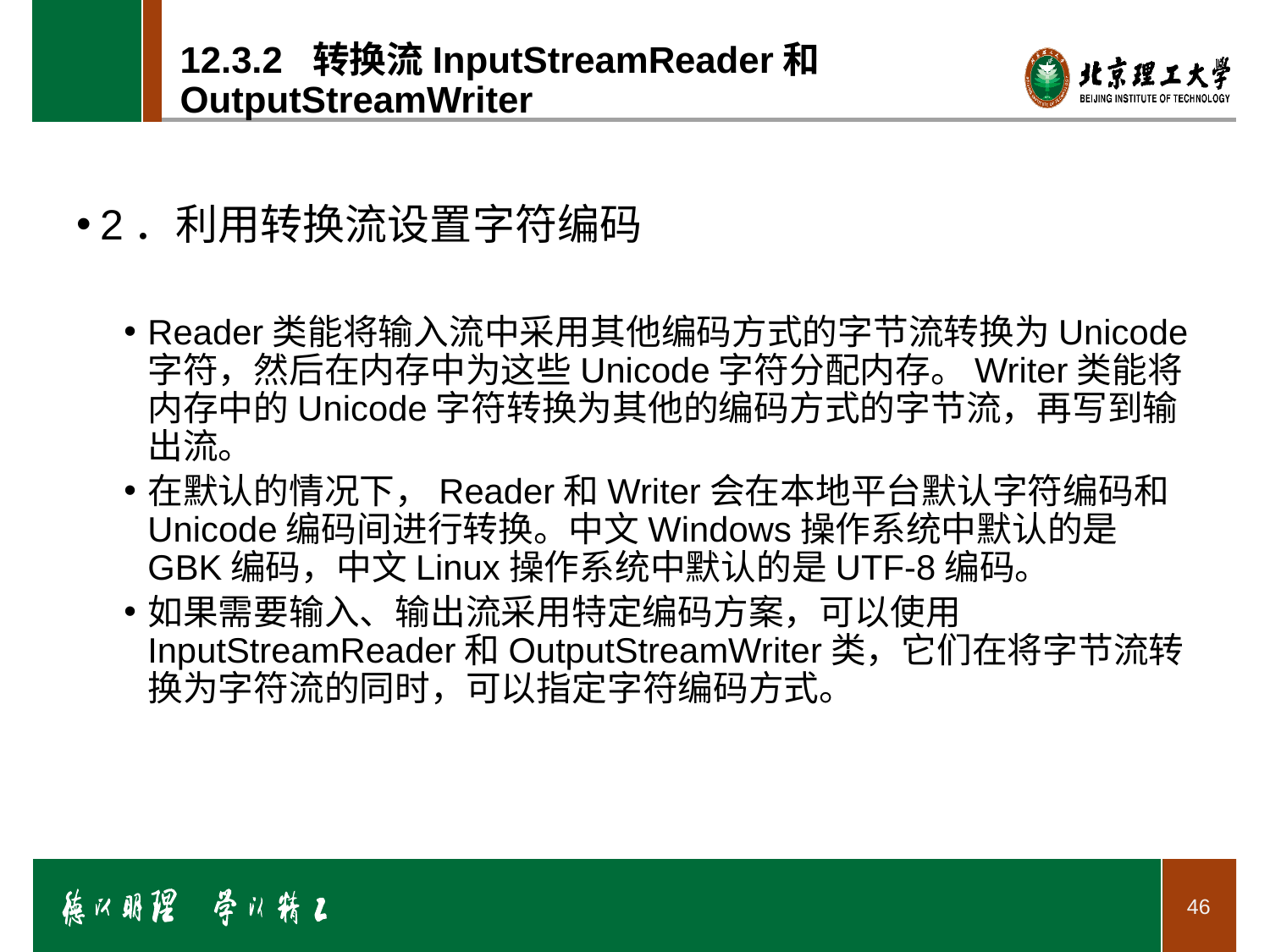

# 12.3.2  转换流InputStreamReader和OutputStreamWriter
2．利用转换流设置字符编码

Reader类能将输入流中采用其他编码方式的字节流转换为Unicode字符，然后在内存中为这些Unicode字符分配内存。Writer类能将内存中的Unicode字符转换为其他的编码方式的字节流，再写到输出流。
在默认的情况下，Reader和Writer会在本地平台默认字符编码和Unicode编码间进行转换。中文Windows操作系统中默认的是GBK编码，中文Linux操作系统中默认的是UTF-8编码。
如果需要输入、输出流采用特定编码方案，可以使用InputStreamReader和OutputStreamWriter类，它们在将字节流转换为字符流的同时，可以指定字符编码方式。